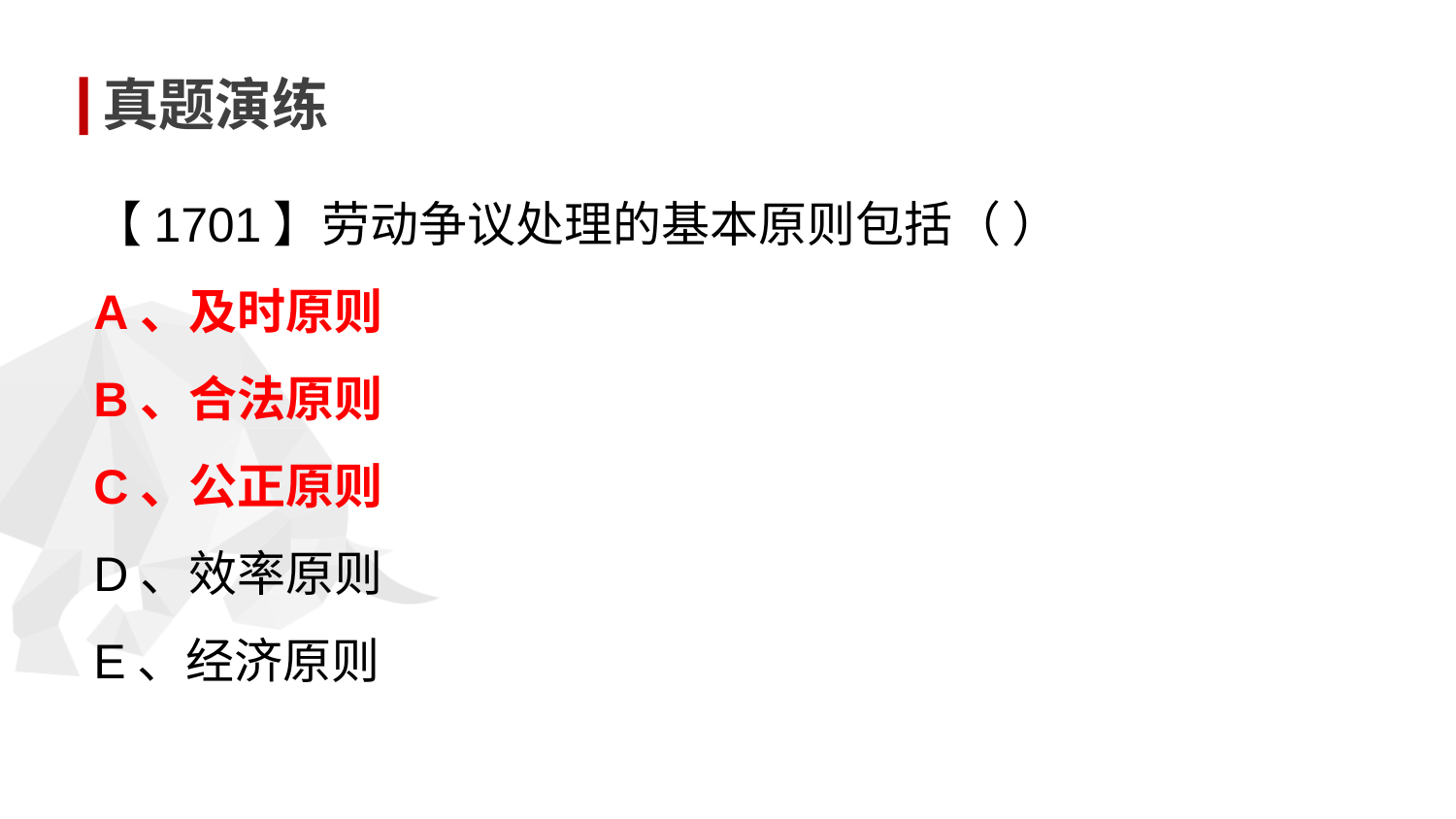

真题演练
【1701】劳动争议处理的基本原则包括（ ）
A、及时原则
B、合法原则
C、公正原则
D、效率原则
E、经济原则